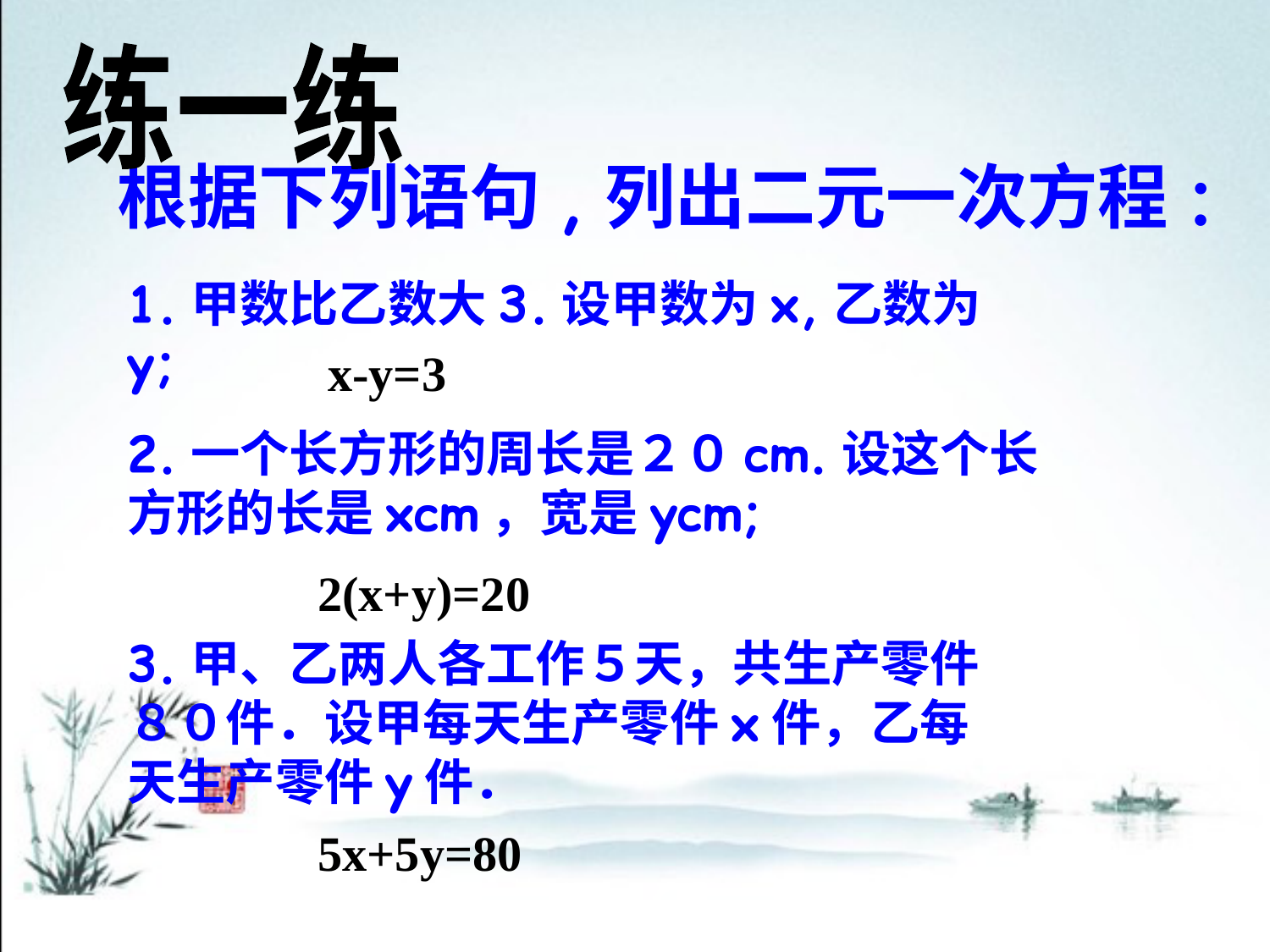

练一练

根据下列语句,列出二元一次方程:
1.甲数比乙数大3.设甲数为x,乙数为y;
x-y=3
2.一个长方形的周长是２０cm.设这个长方形的长是xcm，宽是ycm;
2(x+y)=20
3.甲、乙两人各工作５天，共生产零件８０件．设甲每天生产零件x件，乙每天生产零件y件．
5x+5y=80